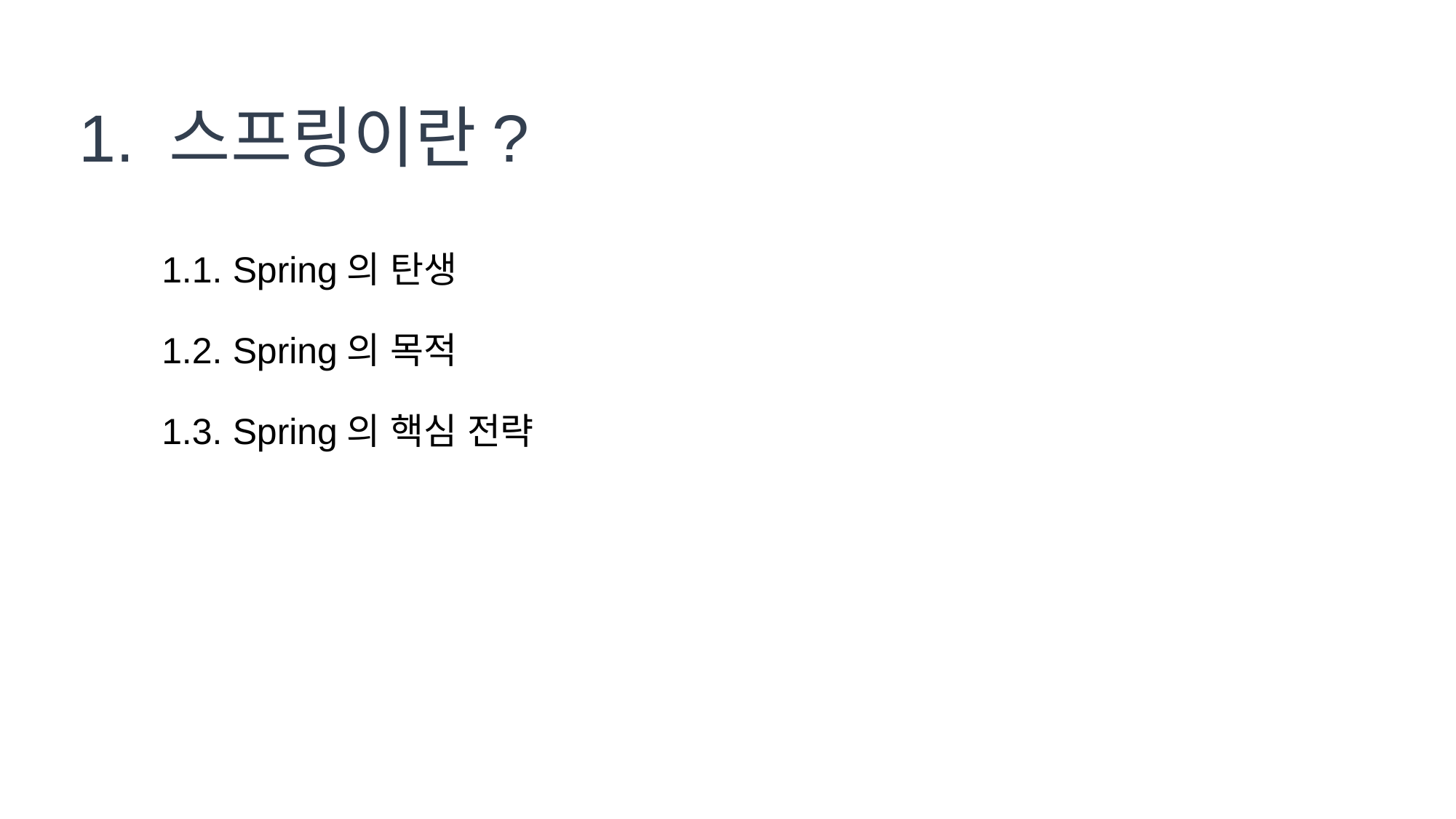

1. 스프링이란?
1.1. Spring의 탄생
1.2. Spring의 목적
1.3. Spring의 핵심 전략